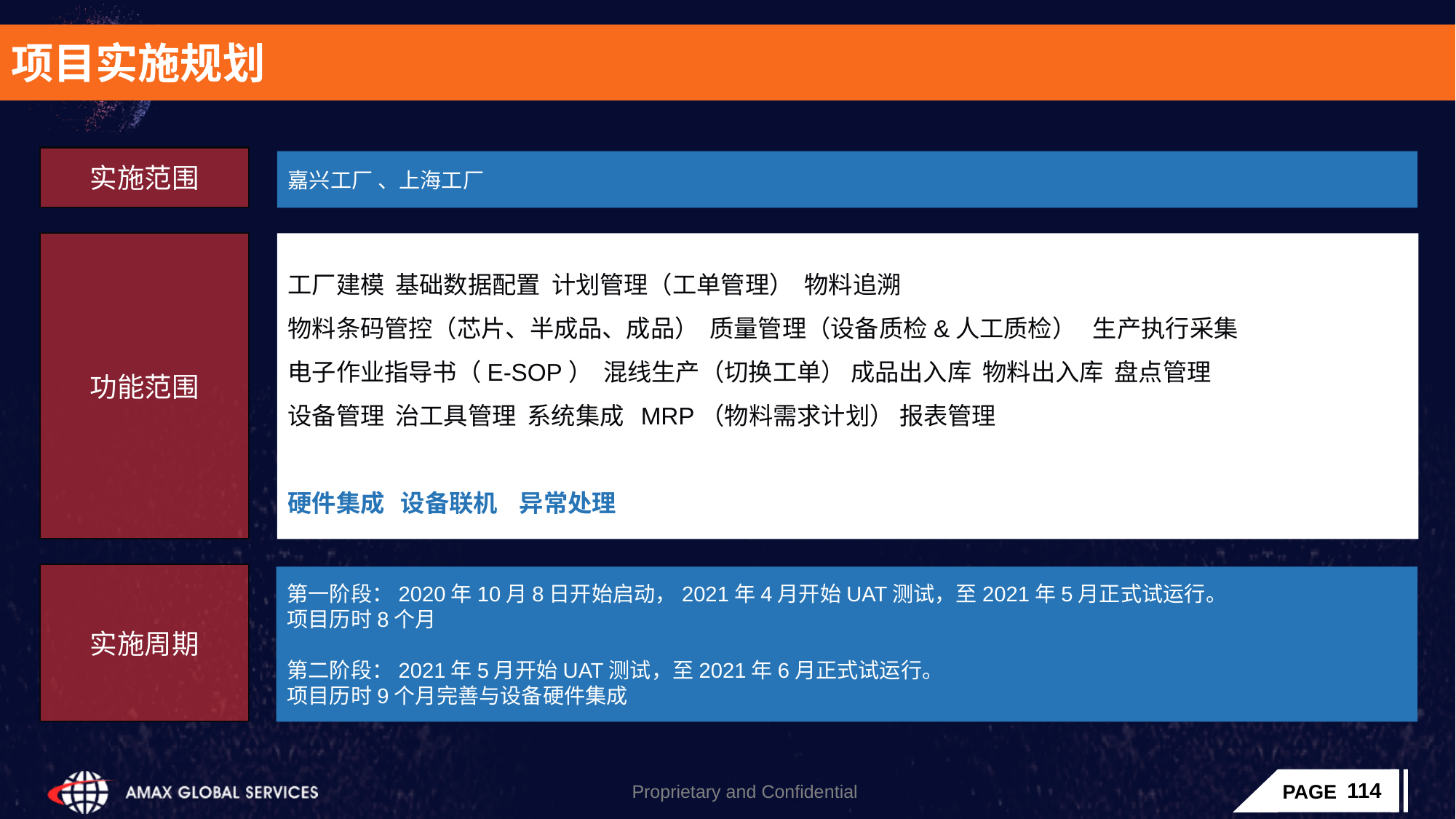

项目实施规划
实施范围
嘉兴工厂 、上海工厂
功能范围
工厂建模  基础数据配置  计划管理（工单管理）  物料追溯
物料条码管控（芯片、半成品、成品）  质量管理（设备质检&人工质检）   生产执行采集
电子作业指导书（E-SOP）  混线生产（切换工单） 成品出入库  物料出入库  盘点管理
设备管理  治工具管理  系统集成  MRP（物料需求计划） 报表管理

硬件集成   设备联机    异常处理
实施周期
第一阶段：2020年10月8日开始启动，2021年4月开始UAT测试，至2021年5月正式试运行。
项目历时8个月

第二阶段：2021年5月开始UAT测试，至2021年6月正式试运行。
项目历时9个月完善与设备硬件集成